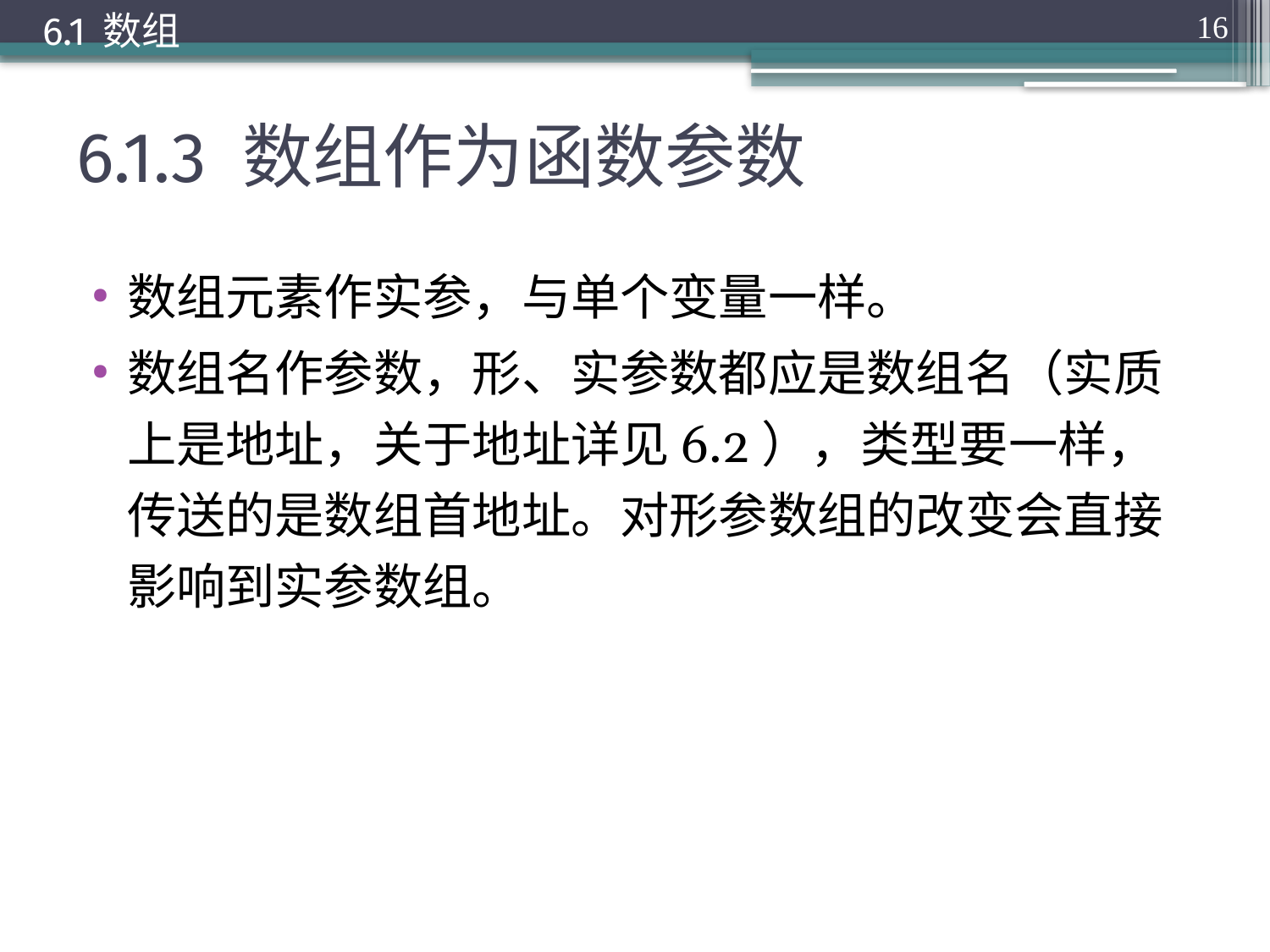

6.1 数组
16
# 6.1.3 数组作为函数参数
数组元素作实参，与单个变量一样。
数组名作参数，形、实参数都应是数组名（实质上是地址，关于地址详见6.2），类型要一样，传送的是数组首地址。对形参数组的改变会直接影响到实参数组。